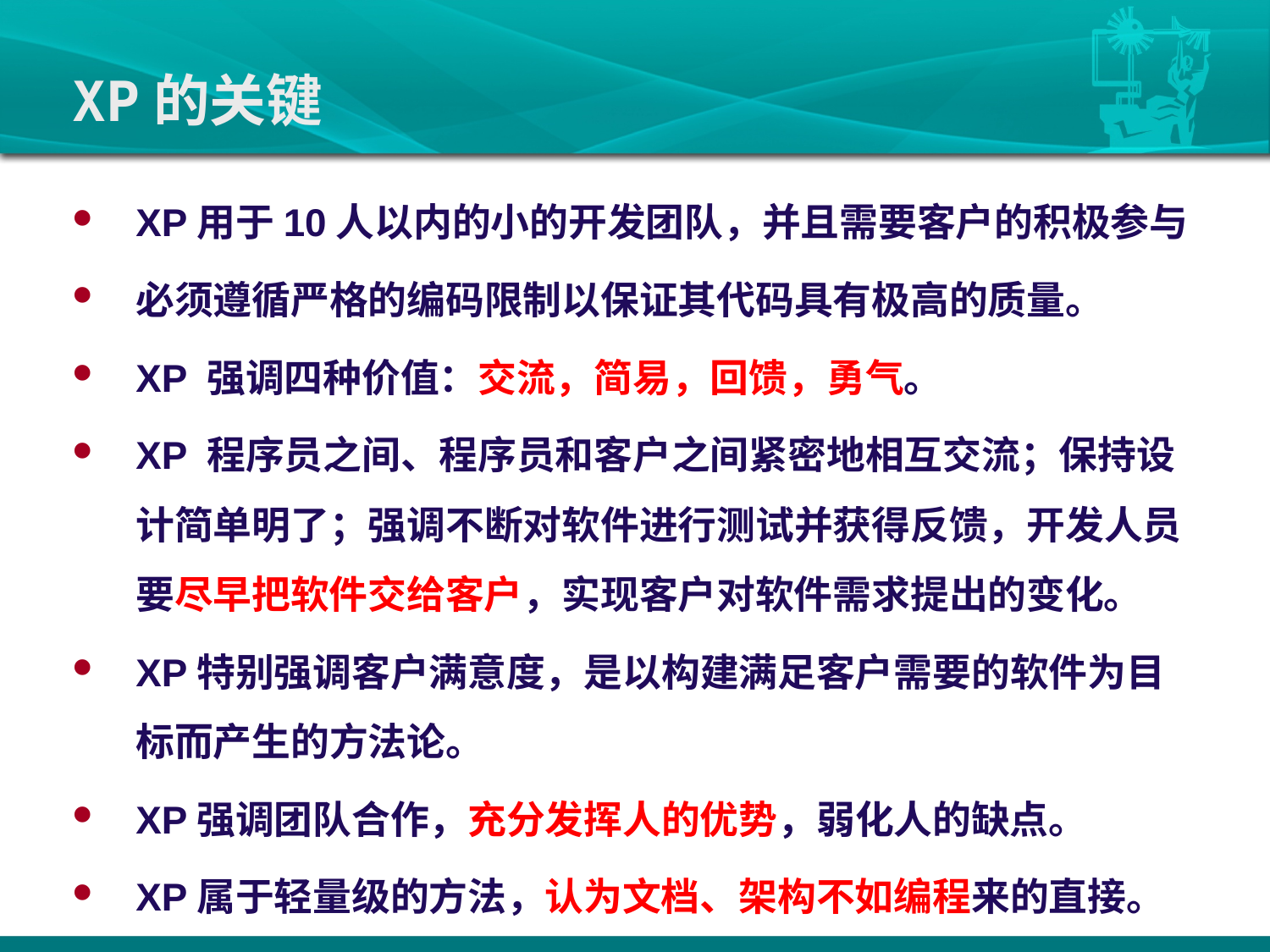

# XP的关键
XP用于10人以内的小的开发团队，并且需要客户的积极参与
必须遵循严格的编码限制以保证其代码具有极高的质量。
XP 强调四种价值：交流，简易，回馈，勇气。
XP 程序员之间、程序员和客户之间紧密地相互交流；保持设计简单明了；强调不断对软件进行测试并获得反馈，开发人员要尽早把软件交给客户，实现客户对软件需求提出的变化。
XP特别强调客户满意度，是以构建满足客户需要的软件为目标而产生的方法论。
XP强调团队合作，充分发挥人的优势，弱化人的缺点。
XP属于轻量级的方法，认为文档、架构不如编程来的直接。